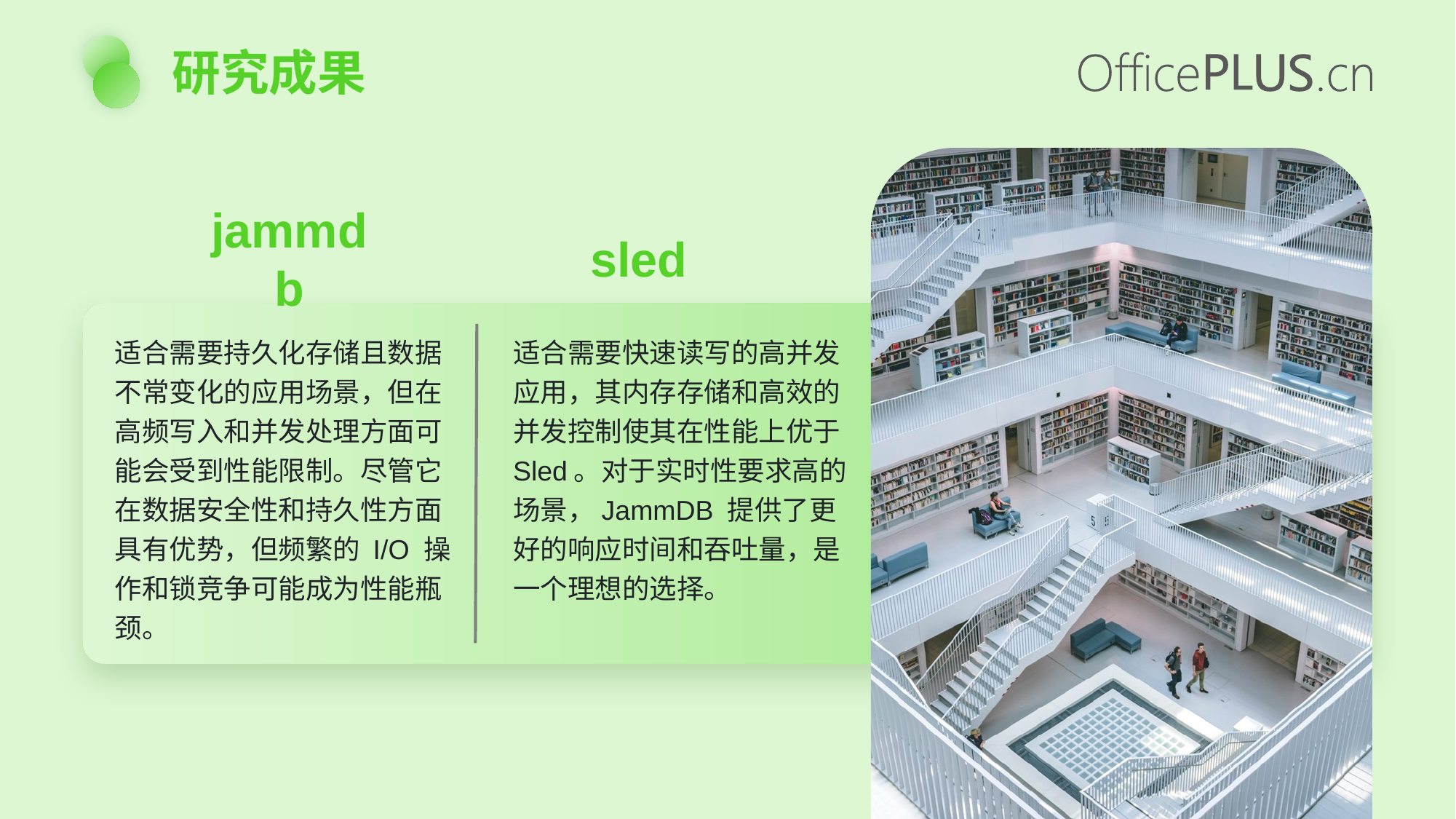

研究成果

sled
jammdb

适合需要持久化存储且数据不常变化的应用场景，但在高频写入和并发处理方面可能会受到性能限制。尽管它在数据安全性和持久性方面具有优势，但频繁的 I/O 操作和锁竞争可能成为性能瓶颈。
适合需要快速读写的高并发应用，其内存存储和高效的并发控制使其在性能上优于 Sled。对于实时性要求高的场景，JammDB 提供了更好的响应时间和吞吐量，是一个理想的选择。